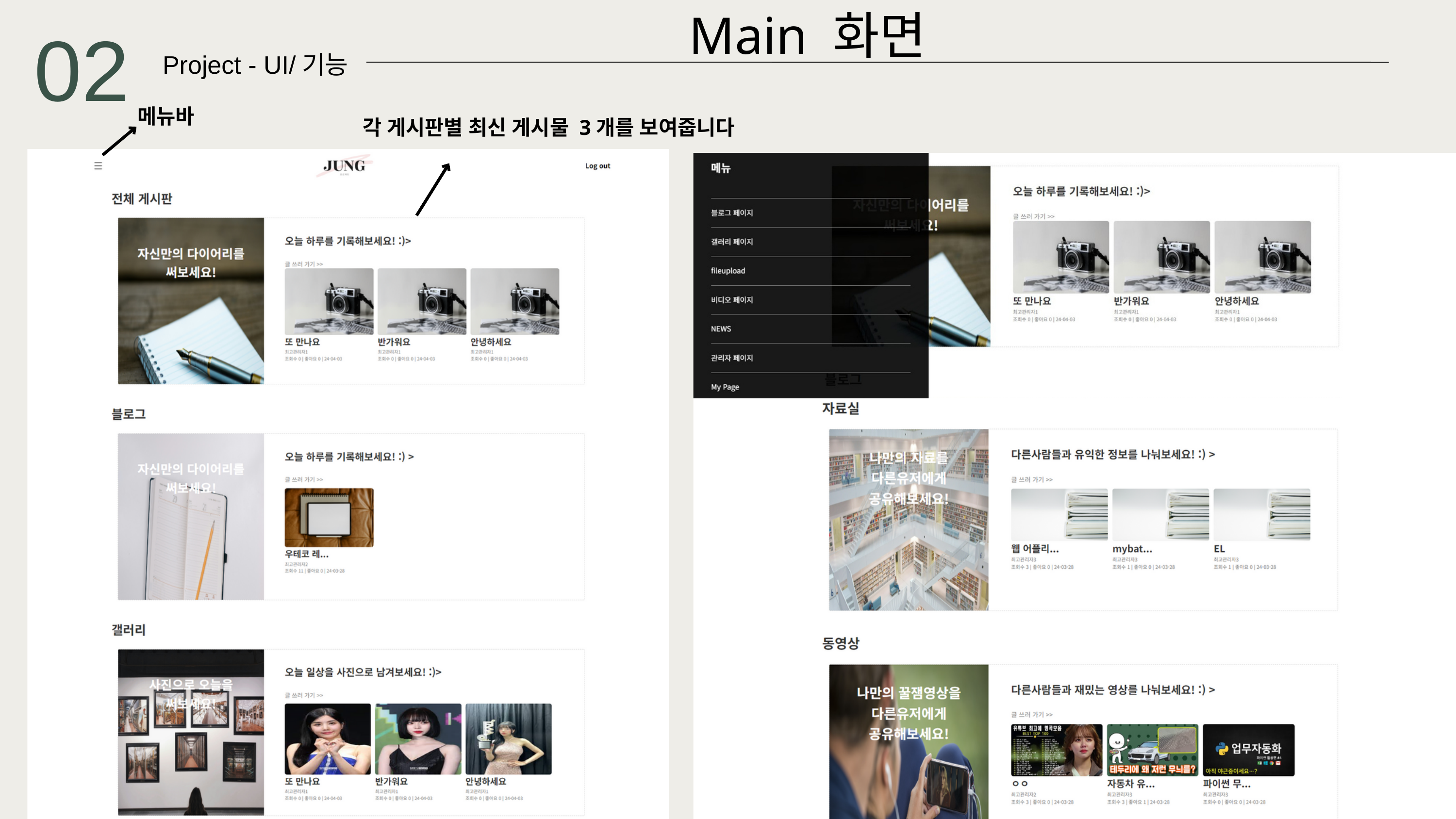

Main 화면
02
Project - UI/기능

메뉴바
 각 게시판별 최신 게시물 3개를 보여줍니다